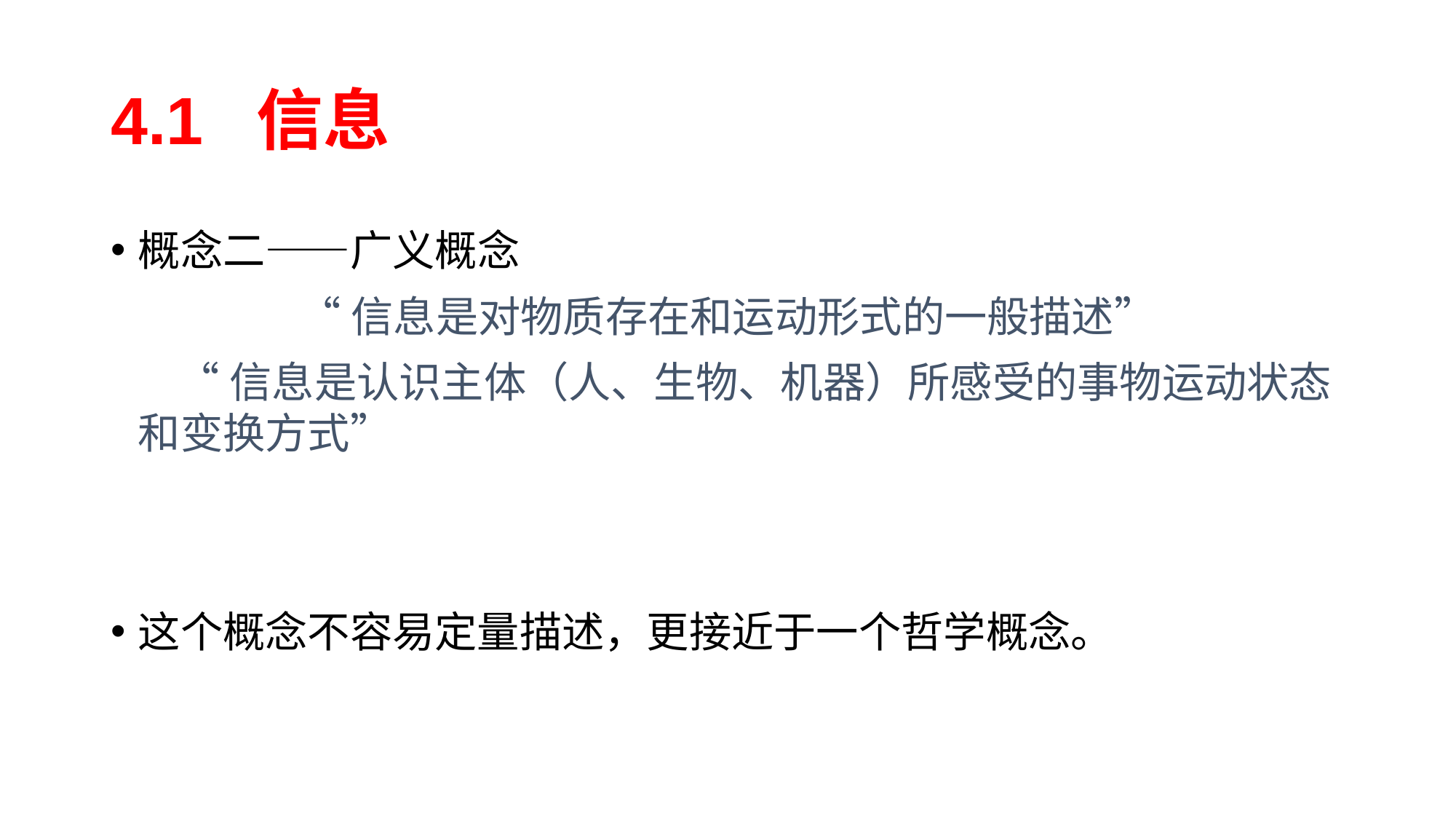

# 4.1  信息
概念二——广义概念
“信息是对物质存在和运动形式的一般描述”
       “信息是认识主体（人、生物、机器）所感受的事物运动状态和变换方式”

这个概念不容易定量描述，更接近于一个哲学概念。